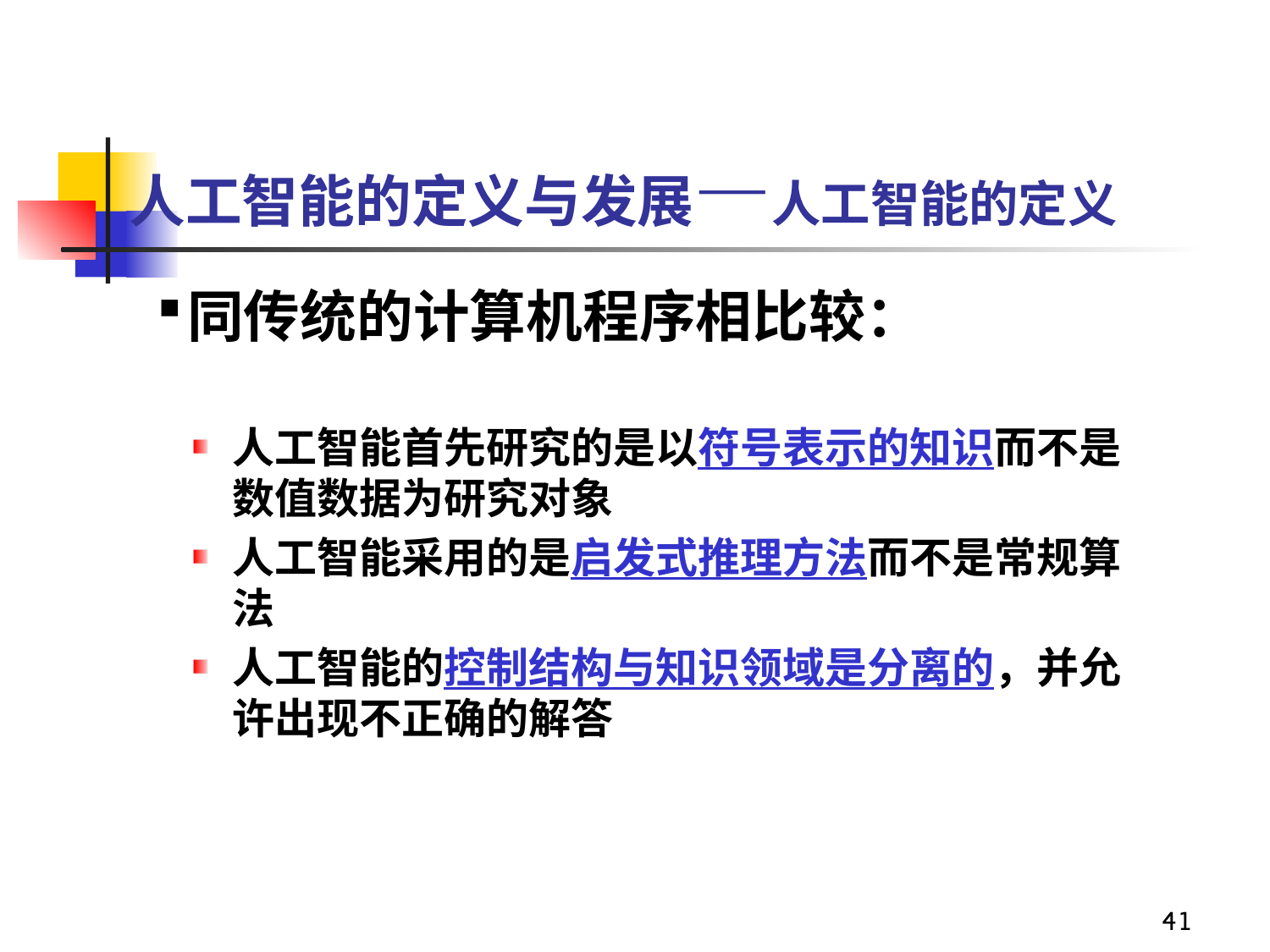

# 人工智能的定义与发展—人工智能的定义
同传统的计算机程序相比较：
人工智能首先研究的是以符号表示的知识而不是数值数据为研究对象
人工智能采用的是启发式推理方法而不是常规算法
人工智能的控制结构与知识领域是分离的，并允许出现不正确的解答
41